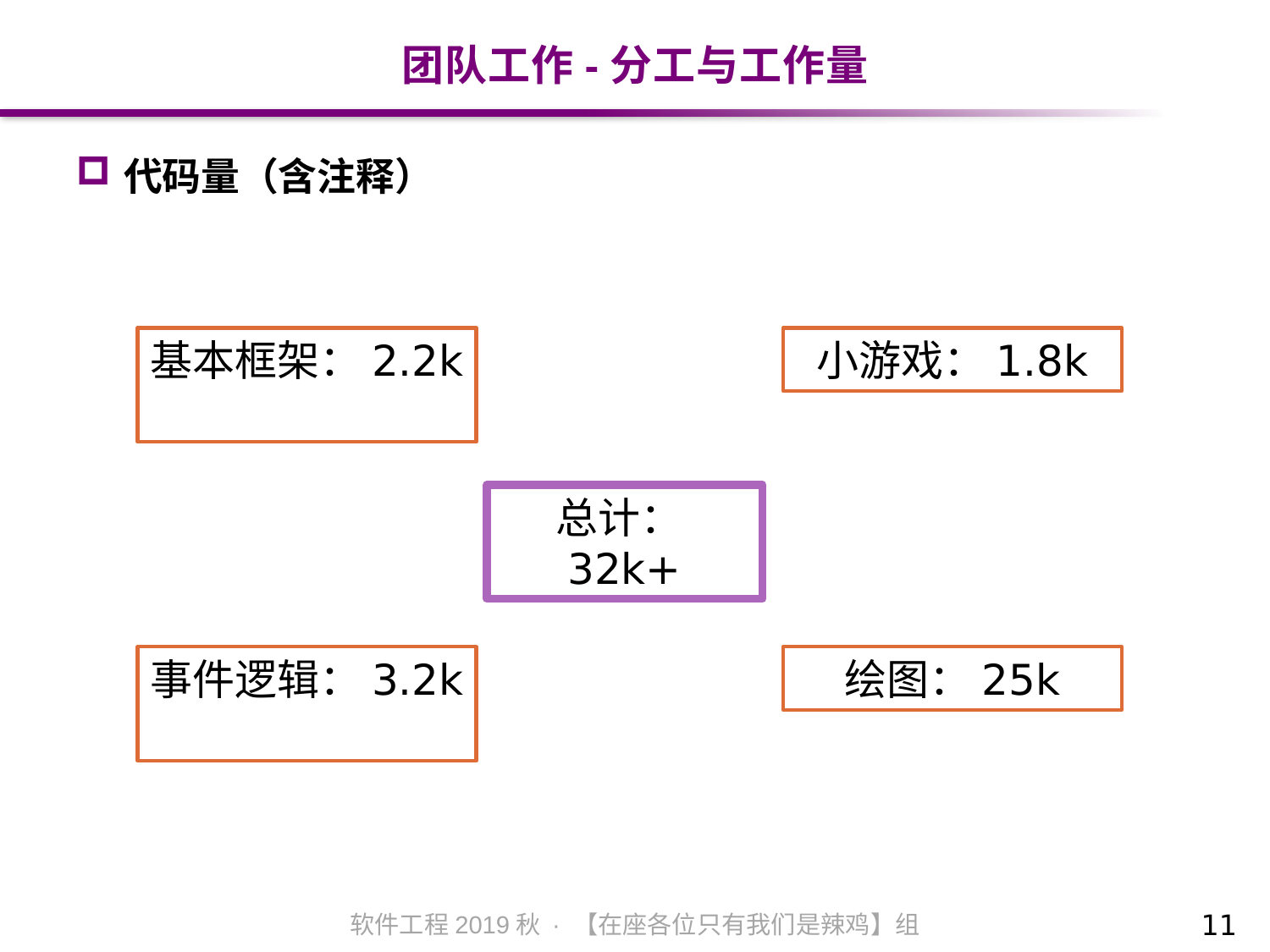

# 团队工作-分工与工作量
代码量（含注释）
小游戏：1.8k
基本框架：2.2k
总计：32k+
绘图：25k
事件逻辑：3.2k
11